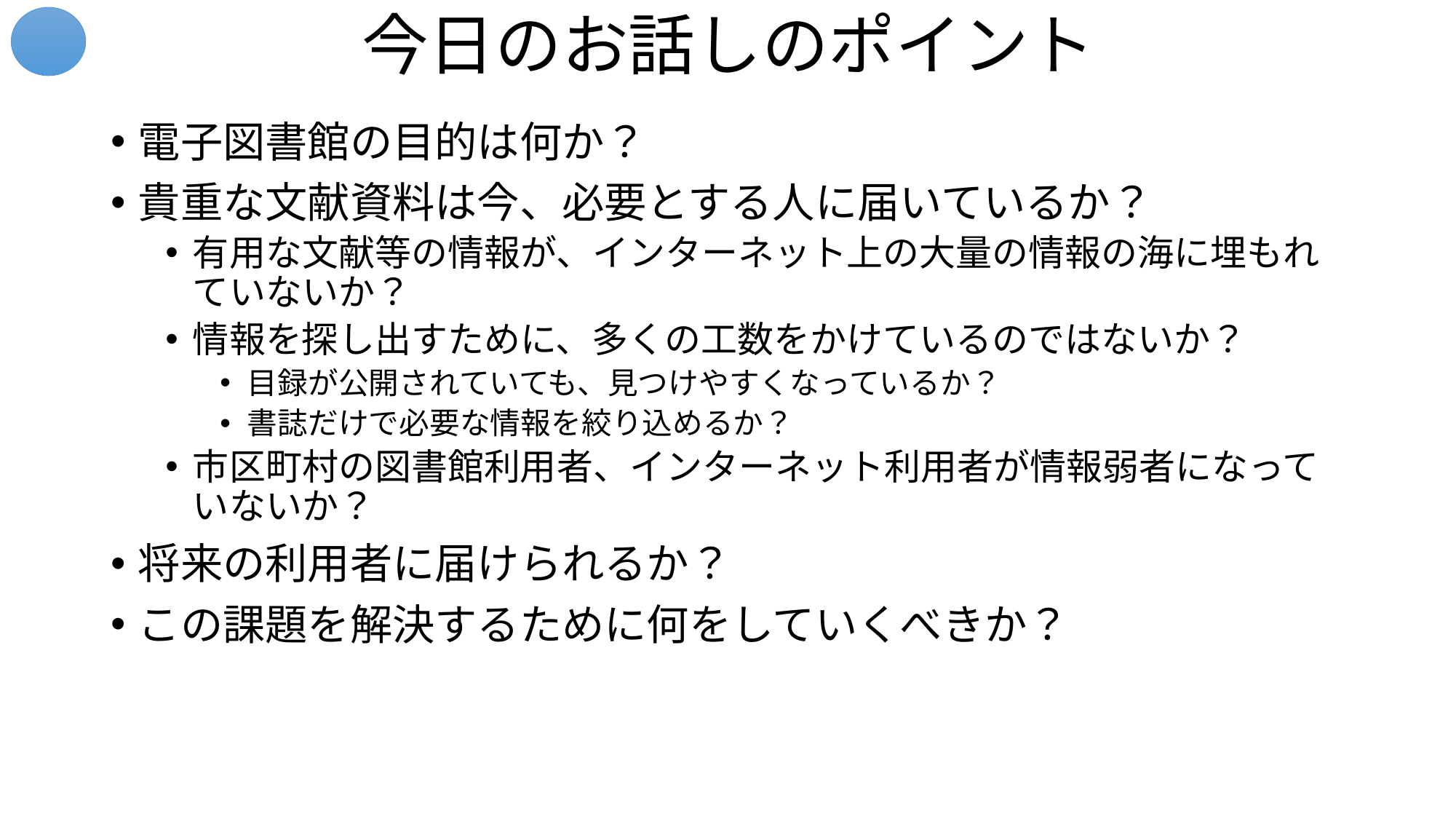

# 今日のお話しのポイント

電子図書館の目的は何か？
貴重な文献資料は今、必要とする人に届いているか？
有用な文献等の情報が、インターネット上の大量の情報の海に埋もれていないか？
情報を探し出すために、多くの工数をかけているのではないか？
目録が公開されていても、見つけやすくなっているか？
書誌だけで必要な情報を絞り込めるか？
市区町村の図書館利用者、インターネット利用者が情報弱者になっていないか？
将来の利用者に届けられるか？
この課題を解決するために何をしていくべきか？